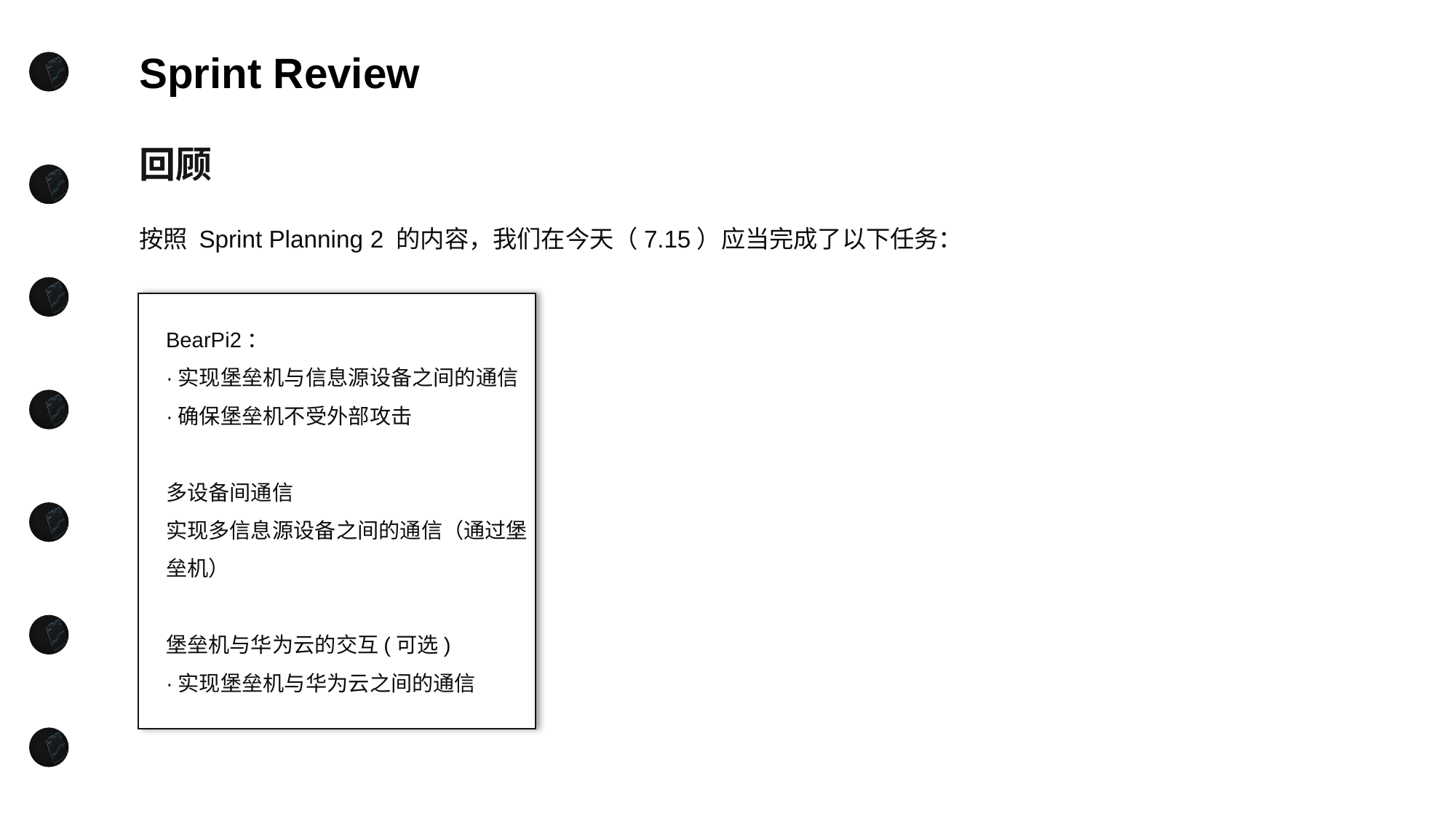

Sprint Review

回顾

按照 Sprint Planning 2 的内容，我们在今天（7.15）应当完成了以下任务：

BearPi2：
·实现堡垒机与信息源设备之间的通信
·确保堡垒机不受外部攻击

多设备间通信
实现多信息源设备之间的通信（通过堡垒机）

堡垒机与华为云的交互(可选)
·实现堡垒机与华为云之间的通信